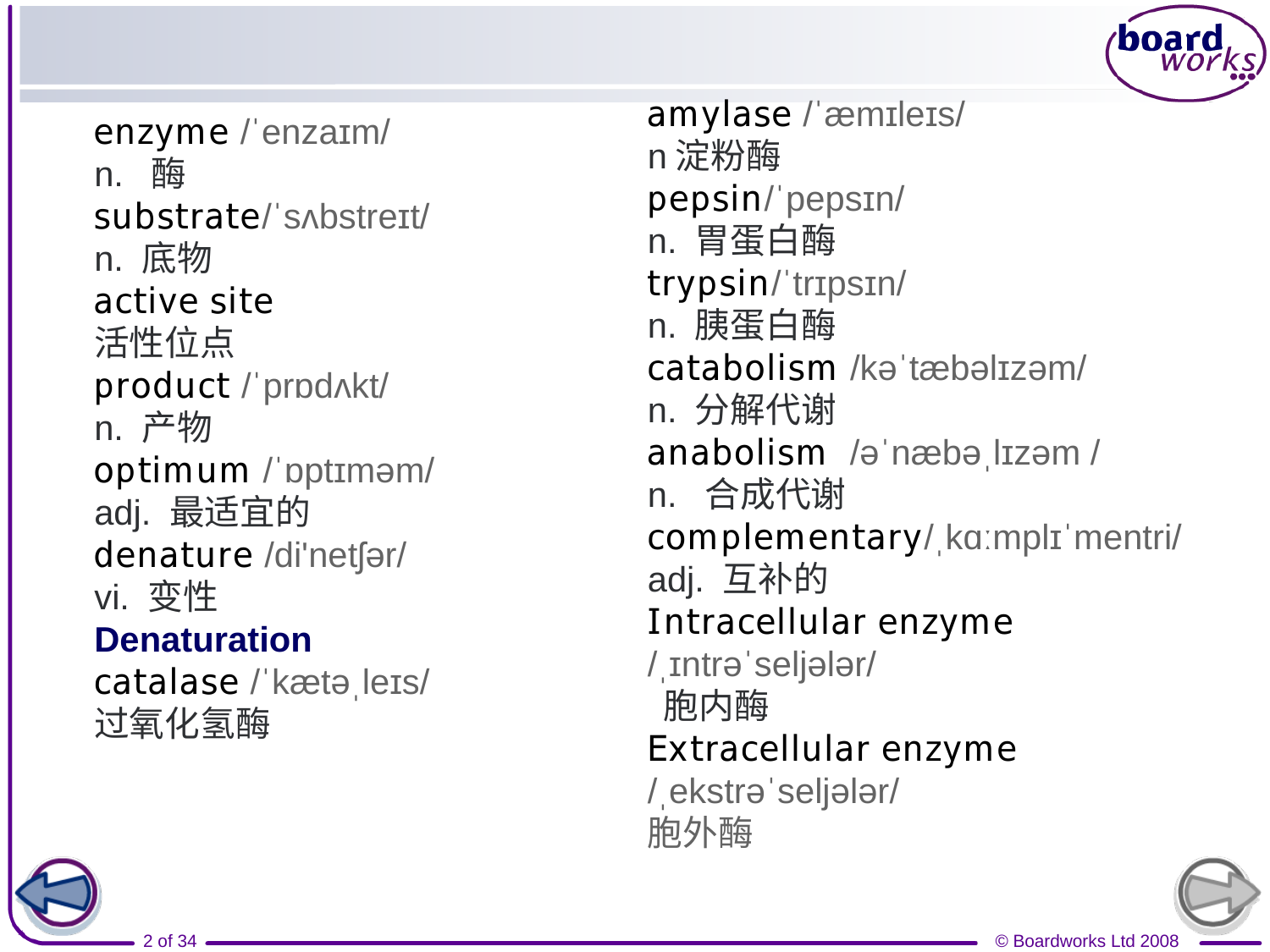

amylase /ˈæmɪleɪs/
n淀粉酶
pepsin/ˈpepsɪn/
n. 胃蛋白酶
trypsin/ˈtrɪpsɪn/
n. 胰蛋白酶
catabolism /kəˈtæbəlɪzəm/
n. 分解代谢
anabolism  /əˈnæbəˌlɪzəm /
n.  合成代谢
complementary/ˌkɑːmplɪˈmentri/
adj. 互补的
Intracellular enzyme
/ˌɪntrəˈseljələr/
 胞内酶
Extracellular enzyme
/ˌekstrəˈseljələr/
胞外酶

enzyme /ˈenzaɪm/
n.  酶
substrate/ˈsʌbstreɪt/
n. 底物
active site
活性位点
product /ˈprɒdʌkt/
n. 产物
optimum /ˈɒptɪməm/
adj. 最适宜的
denature /di'netʃər/
vi. 变性
Denaturation
catalase /ˈkætəˌleɪs/
过氧化氢酶